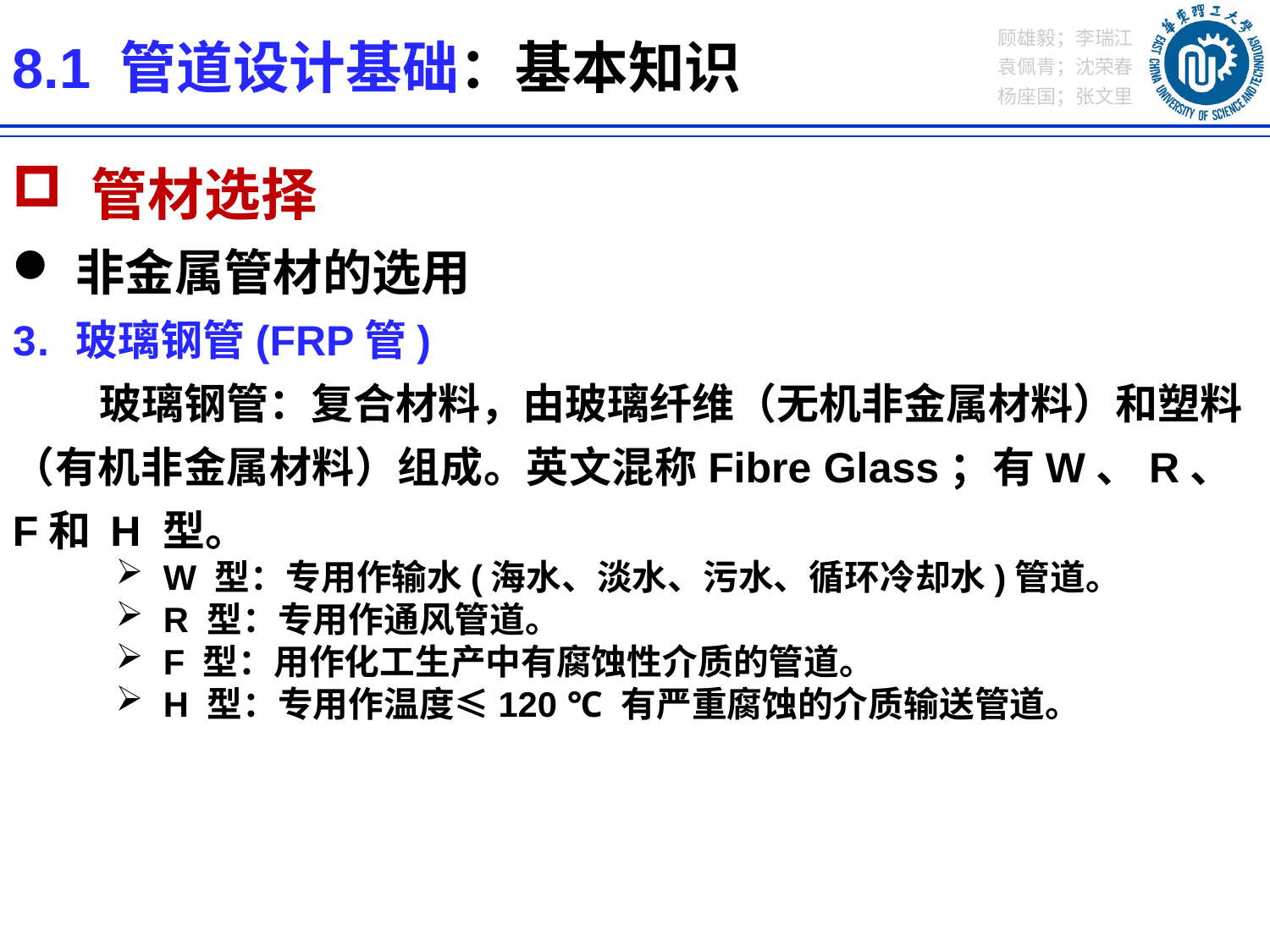

8.1 管道设计基础：基本知识
 管材选择
非金属管材的选用
玻璃钢管(FRP管)
        玻璃钢管：复合材料，由玻璃纤维（无机非金属材料）和塑料（有机非金属材料）组成。英文混称Fibre Glass；有W、R、F和 H 型。
W 型：专用作输水(海水、淡水、污水、循环冷却水)管道。
R 型：专用作通风管道。
F 型：用作化工生产中有腐蚀性介质的管道。
H 型：专用作温度≤120 ℃ 有严重腐蚀的介质输送管道。